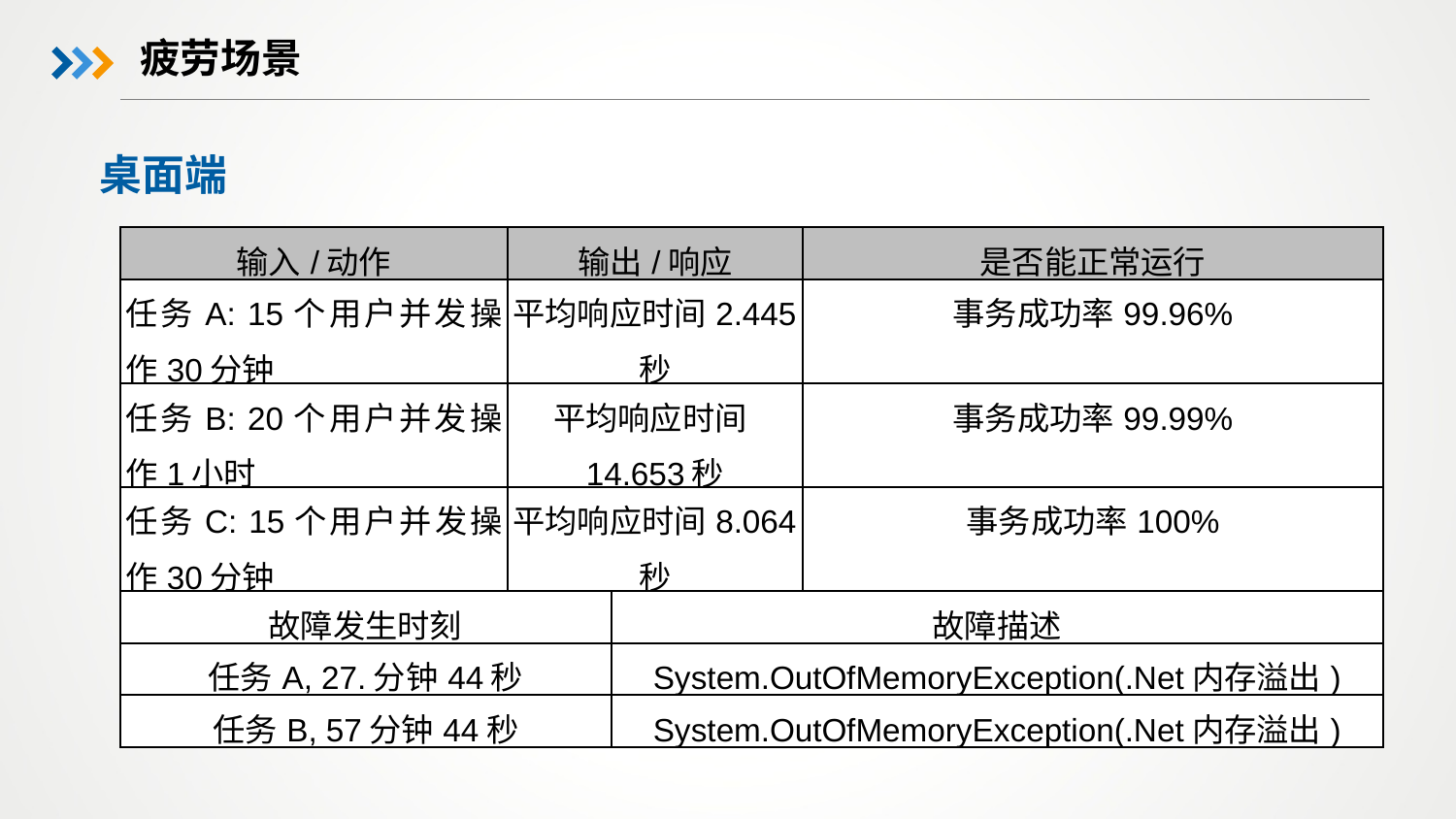

疲劳场景
桌面端
| 输入/动作 | 输出/响应 |  | 是否能正常运行 |
| --- | --- | --- | --- |
| 任务A: 15个用户并发操作30分钟 | 平均响应时间2.445秒 |  | 事务成功率99.96% |
| 任务B: 20个用户并发操作1小时 | 平均响应时间14.653秒 |  | 事务成功率99.99% |
| 任务C: 15个用户并发操作30分钟 | 平均响应时间8.064秒 |  | 事务成功率100% |
| 故障发生时刻 |  | 故障描述 |  |
| 任务A, 27.分钟44秒 |  | System.OutOfMemoryException(.Net内存溢出) |  |
| 任务B, 57分钟44秒 |  | System.OutOfMemoryException(.Net内存溢出) |  |